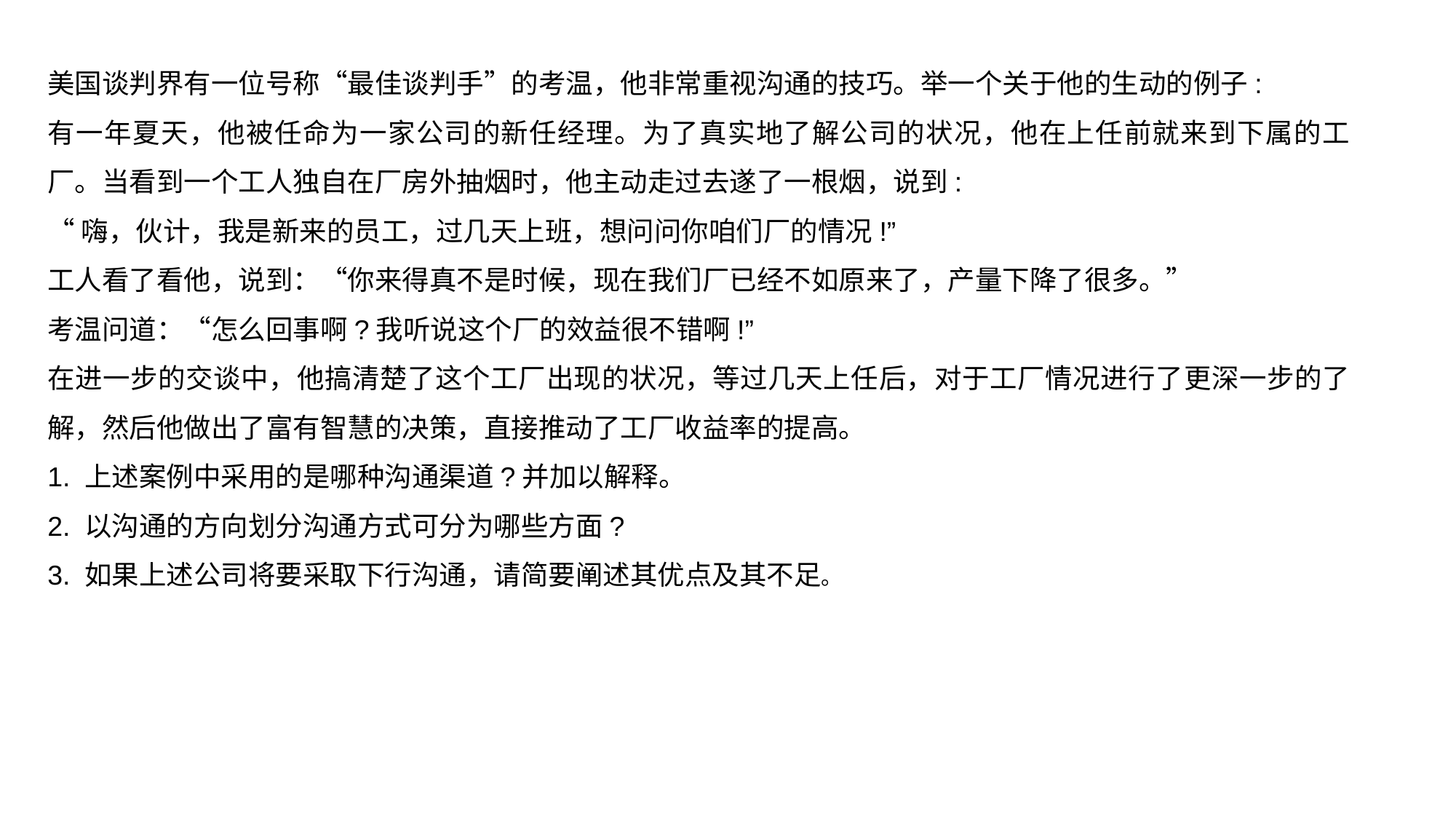

美国谈判界有一位号称“最佳谈判手”的考温，他非常重视沟通的技巧。举一个关于他的生动的例子:
有一年夏天，他被任命为一家公司的新任经理。为了真实地了解公司的状况，他在上任前就来到下属的工厂。当看到一个工人独自在厂房外抽烟时，他主动走过去遂了一根烟，说到:
“嗨，伙计，我是新来的员工，过几天上班，想问问你咱们厂的情况!”
工人看了看他，说到：“你来得真不是时候，现在我们厂已经不如原来了，产量下降了很多。”
考温问道：“怎么回事啊?我听说这个厂的效益很不错啊!”
在进一步的交谈中，他搞清楚了这个工厂出现的状况，等过几天上任后，对于工厂情况进行了更深一步的了解，然后他做出了富有智慧的决策，直接推动了工厂收益率的提高。
1. 上述案例中采用的是哪种沟通渠道?并加以解释。
2. 以沟通的方向划分沟通方式可分为哪些方面?
3. 如果上述公司将要采取下行沟通，请简要阐述其优点及其不足。